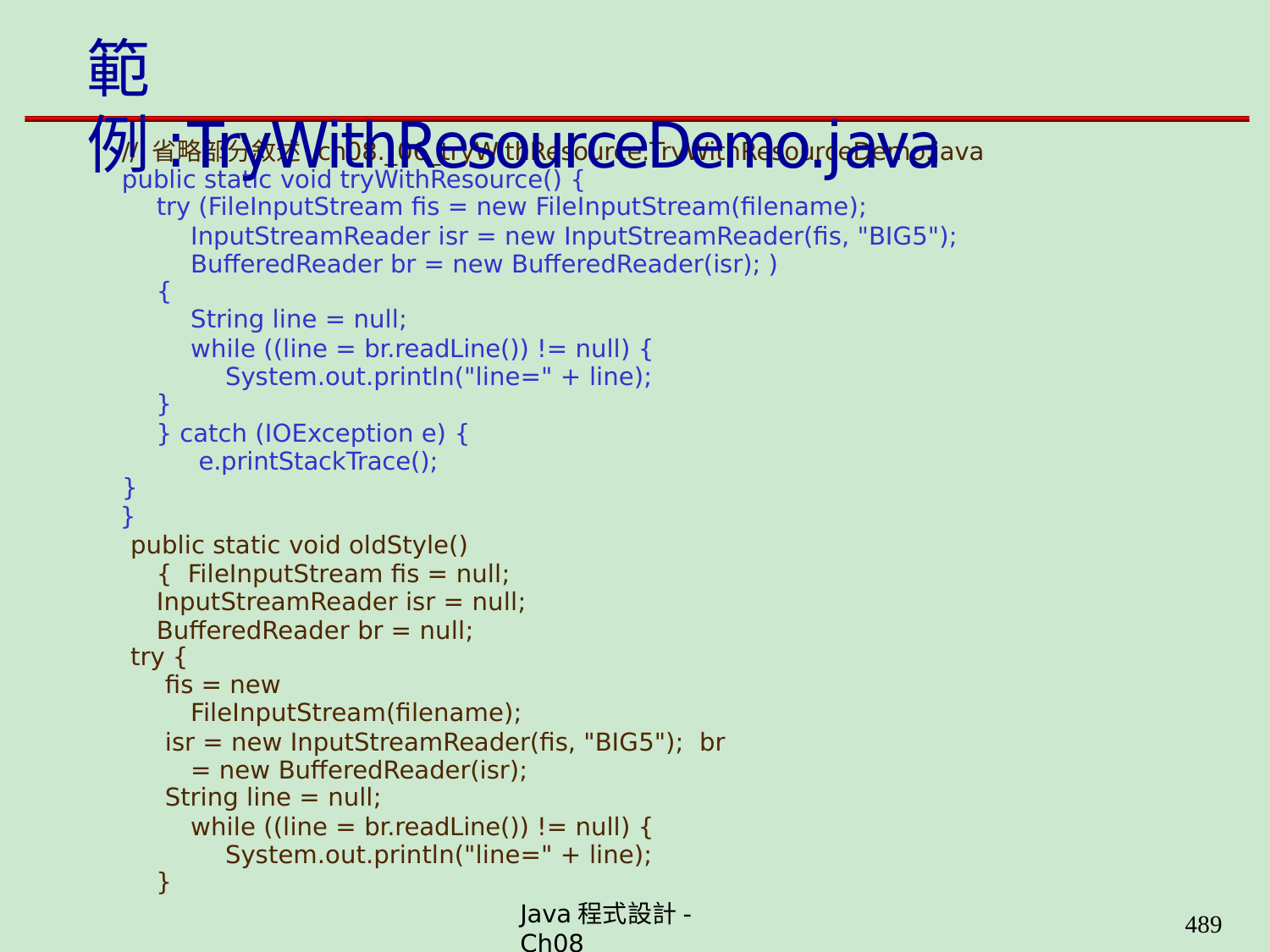

# 範例:TryWithResourceDemo.java
// 省略部分敘述 ch08._06_tryWithResource.TryWithResourceDemo.java  public static void tryWithResource() {
try (FileInputStream fis = new FileInputStream(filename);
InputStreamReader isr = new InputStreamReader(fis, "BIG5");  BufferedReader br = new BufferedReader(isr); )
{
String line = null;
while ((line = br.readLine()) != null) {  System.out.println("line=" + line);
}
} catch (IOException e) {  e.printStackTrace();
}
}
public static void oldStyle() {  FileInputStream fis = null;  InputStreamReader isr = null;  BufferedReader br = null;
try {
fis = new FileInputStream(filename);
isr = new InputStreamReader(fis, "BIG5");  br = new BufferedReader(isr);
String line = null;
while ((line = br.readLine()) != null) {  System.out.println("line=" + line);
}
Java程式設計-Ch08
489